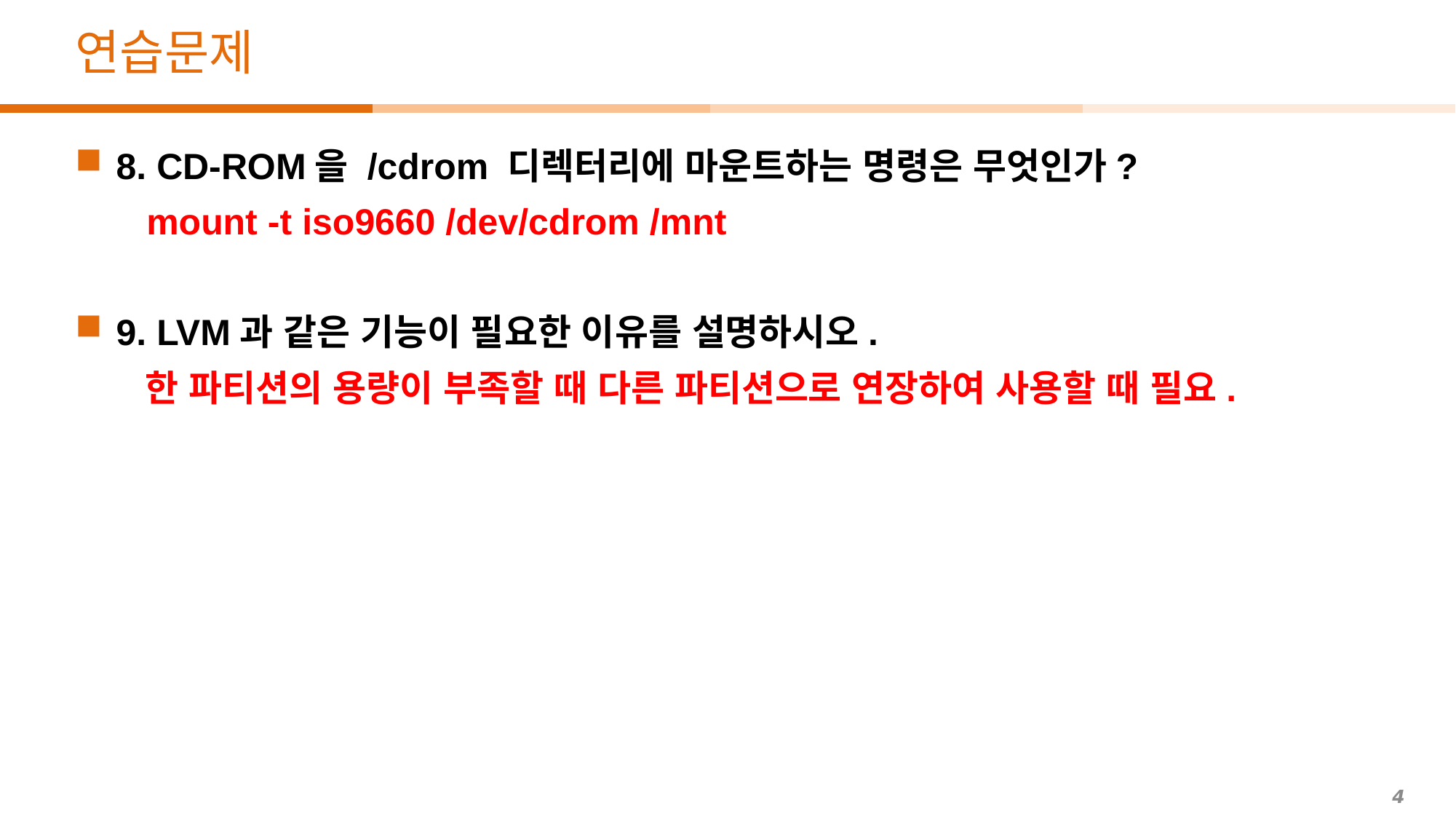

# 연습문제
8. CD-ROM을 /cdrom 디렉터리에 마운트하는 명령은 무엇인가?
       mount -t iso9660 /dev/cdrom /mnt

9. LVM과 같은 기능이 필요한 이유를 설명하시오.
      한 파티션의 용량이 부족할 때 다른 파티션으로 연장하여 사용할 때 필요.